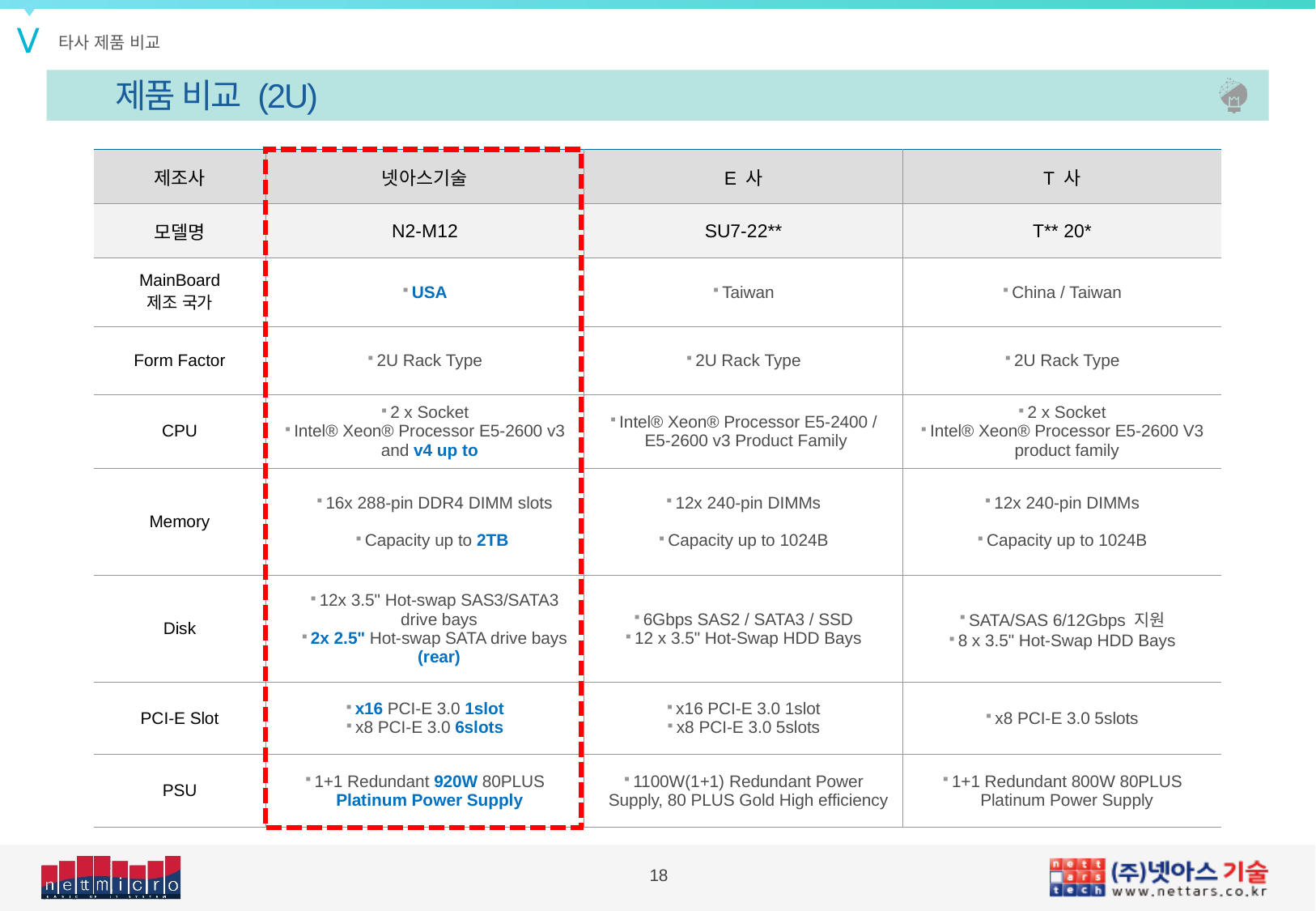

타사 제품 비교
제품 비교 (2U)
| 제조사 | 넷아스기술 | E 사 | T 사 |
| --- | --- | --- | --- |
| 모델명 | N2-M12 | SU7-22\*\* | T\*\* 20\* |
| MainBoard 제조 국가 | USA | Taiwan | China / Taiwan |
| Form Factor | 2U Rack Type | 2U Rack Type | 2U Rack Type |
| CPU | 2 x Socket Intel® Xeon® Processor E5-2600 v3 and v4 up to | Intel® Xeon® Processor E5-2400 / E5-2600 v3 Product Family | 2 x Socket Intel® Xeon® Processor E5-2600 V3 product family |
| Memory | 16x 288-pin DDR4 DIMM slots Capacity up to 2TB | 12x 240-pin DIMMs Capacity up to 1024B | 12x 240-pin DIMMs Capacity up to 1024B |
| Disk | 12x 3.5" Hot-swap SAS3/SATA3 drive bays 2x 2.5" Hot-swap SATA drive bays (rear) | 6Gbps SAS2 / SATA3 / SSD 12 x 3.5" Hot-Swap HDD Bays | SATA/SAS 6/12Gbps 지원 8 x 3.5" Hot-Swap HDD Bays |
| PCI-E Slot | x16 PCI-E 3.0 1slot x8 PCI-E 3.0 6slots | x16 PCI-E 3.0 1slot x8 PCI-E 3.0 5slots | x8 PCI-E 3.0 5slots |
| PSU | 1+1 Redundant 920W 80PLUS Platinum Power Supply | 1100W(1+1) Redundant Power Supply, 80 PLUS Gold High efficiency | 1+1 Redundant 800W 80PLUS Platinum Power Supply |